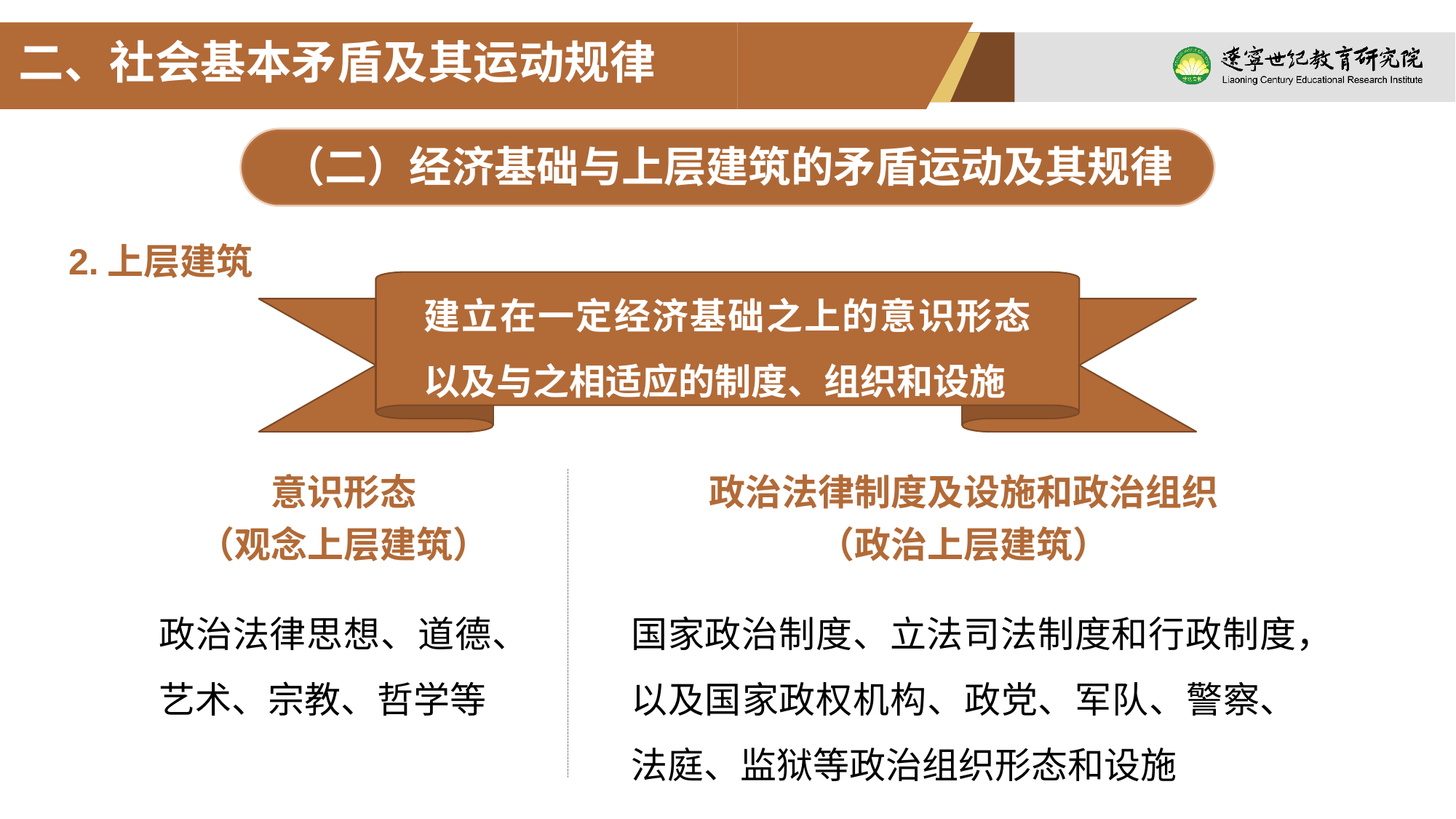

二、社会基本矛盾及其运动规律
（二）经济基础与上层建筑的矛盾运动及其规律
2.上层建筑
建立在一定经济基础之上的意识形态以及与之相适应的制度、组织和设施

意识形态
（观念上层建筑）
政治法律制度及设施和政治组织
（政治上层建筑）
政治法律思想、道德、艺术、宗教、哲学等
国家政治制度、立法司法制度和行政制度，以及国家政权机构、政党、军队、警察、法庭、监狱等政治组织形态和设施